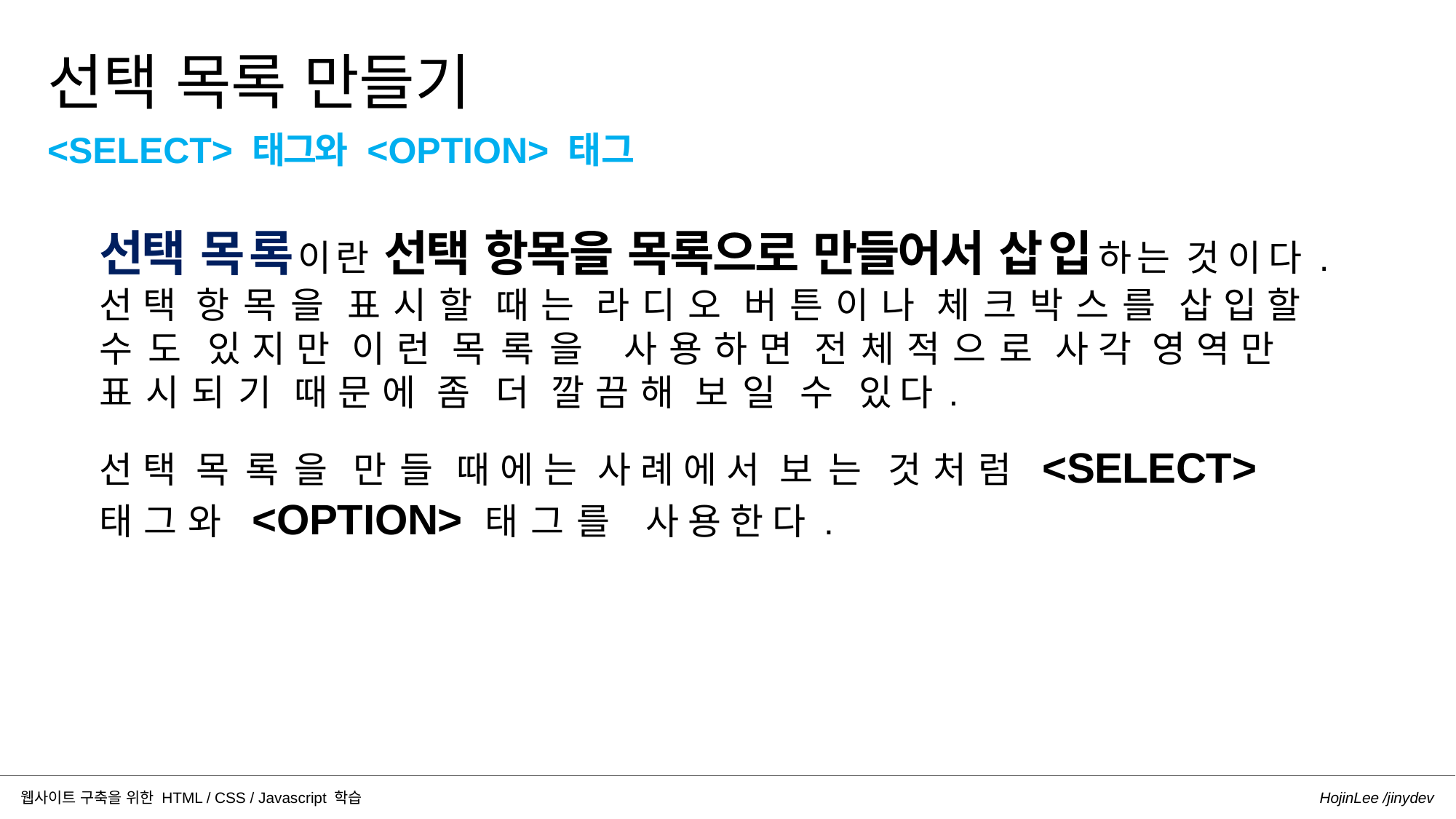

선택 목록 만들기
<SELECT> 태그와 <OPTION> 태그
선택 목록이란 선택 항목을 목록으로 만들어서 삽입하는 것이다.
선택 항목을 표시할 때는 라디오 버튼이나 체크박스를 삽입할 수도 있지만 이런 목록을 사용하면 전체적으로 사각 영역만 표시되기 때문에 좀 더 깔끔해 보일 수 있다.

선택 목록을 만들 때에는 사례에서 보는 것처럼 <SELECT> 태그와 <OPTION> 태그를 사용한다.
HojinLee /jinydev
웹사이트 구축을 위한 HTML / CSS / Javascript 학습